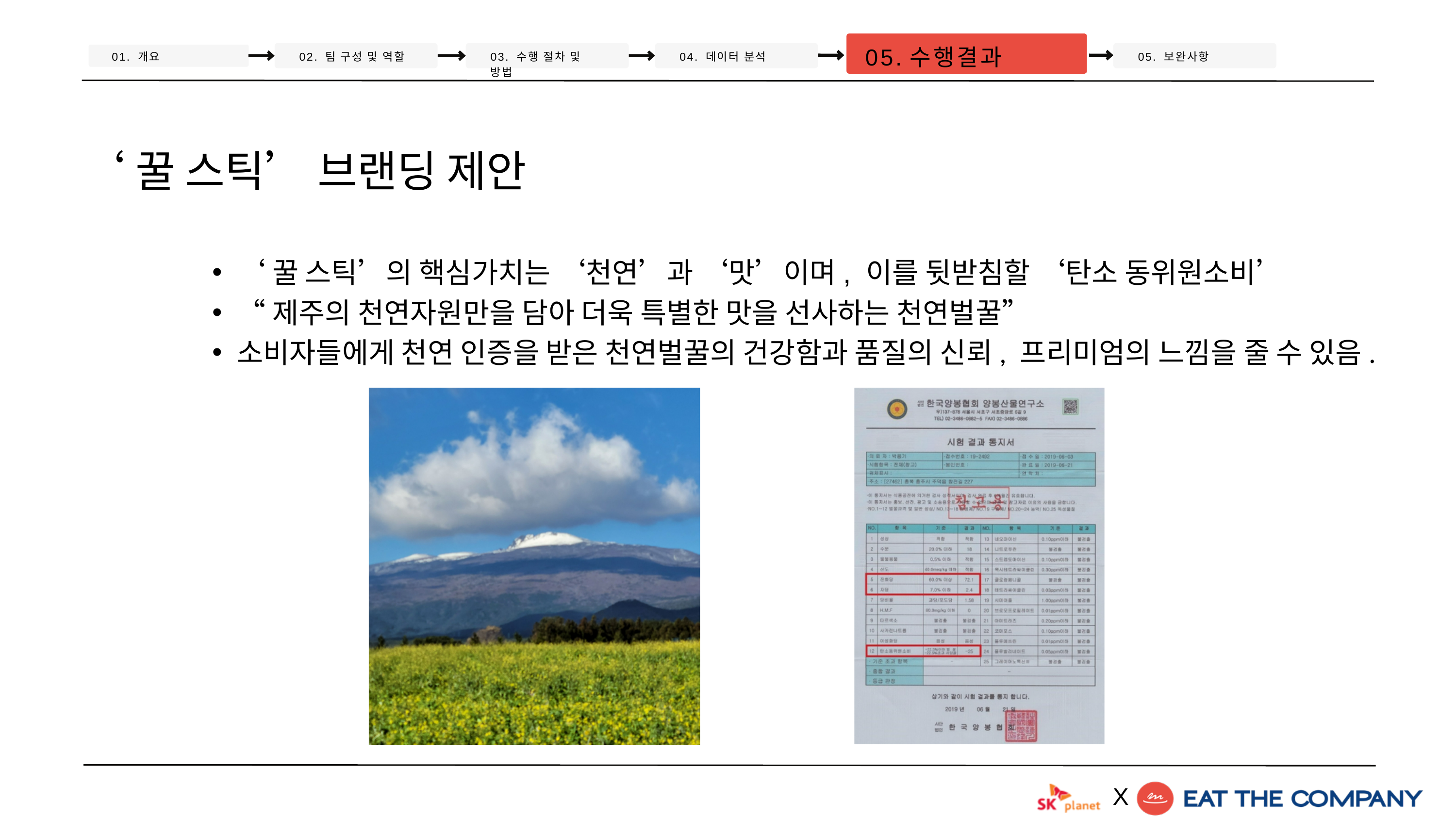

05.수행결과

01. 개요

02. 팀 구성 및 역할

03. 수행 절차 및 방법

04. 데이터 분석

05. 보완사항

‘꿀 스틱’ 브랜딩 제안
‘꿀 스틱’의 핵심가치는 ‘천연’과 ‘맛’이며, 이를 뒷받침할 ‘탄소 동위원소비’
“제주의 천연자원만을 담아 더욱 특별한 맛을 선사하는 천연벌꿀”
소비자들에게 천연 인증을 받은 천연벌꿀의 건강함과 품질의 신뢰, 프리미엄의 느낌을 줄 수 있음.

X